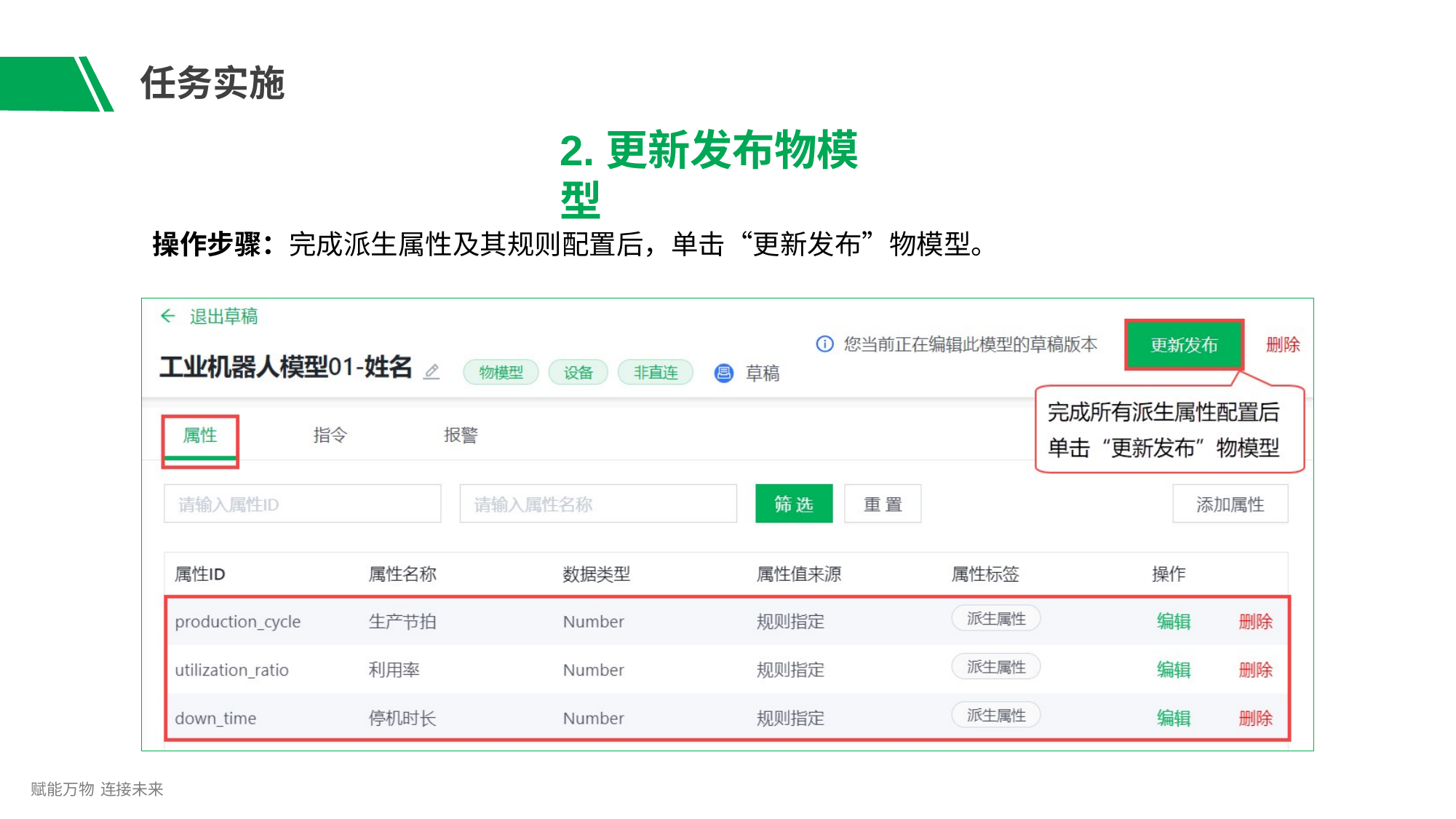

# 任务实施
2.更新发布物模型
操作步骤：完成派生属性及其规则配置后，单击“更新发布”物模型。

赋能万物 连接未来